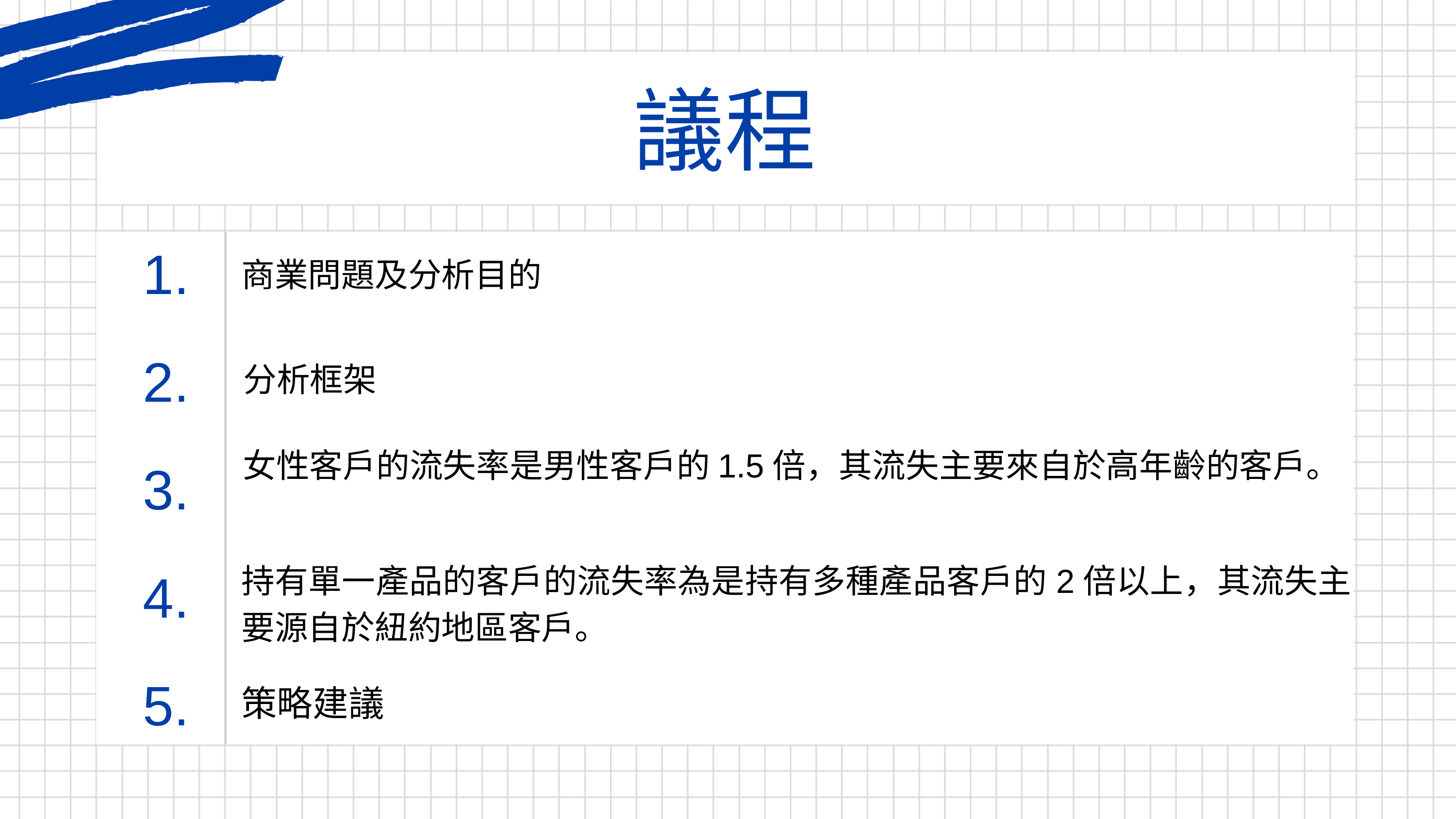

議程

1.
商業問題及分析目的

2.
分析框架

女性客戶的流失率是男性客戶的1.5倍，其流失主要來自於高年齡的客戶。

3.
持有單一產品的客戶的流失率為是持有多種產品客戶的2倍以上，其流失主要源自於紐約地區客戶。

4.
5.
策略建議